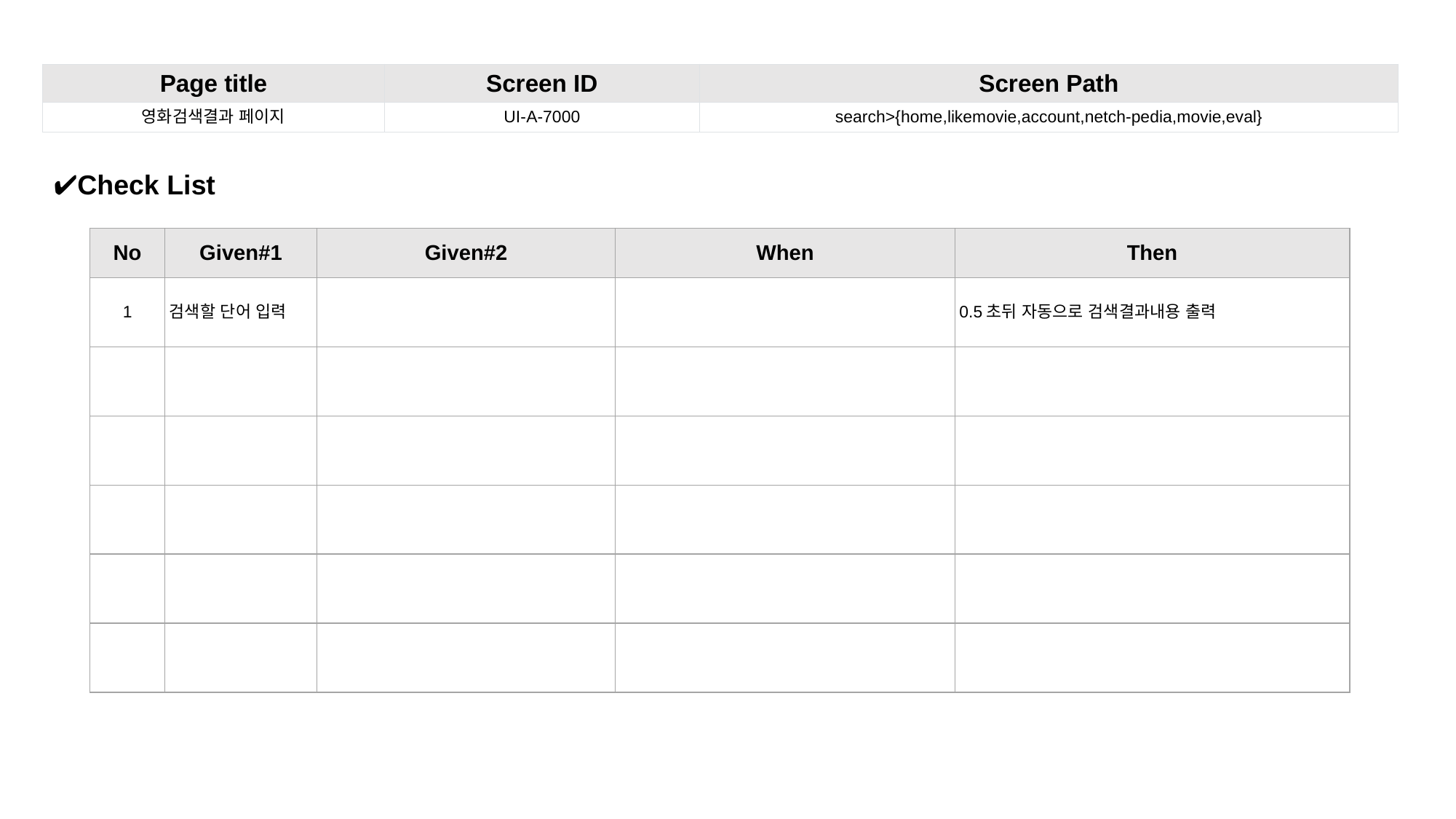

| Page title | Screen ID | Screen Path |
| --- | --- | --- |
| 영화검색결과 페이지 | UI-A-7000 | search>{home,likemovie,account,netch-pedia,movie,eval} |
✔Check List
| No | Given#1 | Given#2 | When | Then |
| --- | --- | --- | --- | --- |
| 1 | 검색할 단어 입력 |  |  | 0.5초뒤 자동으로 검색결과내용 출력 |
|  |  |  |  |  |
|  |  |  |  |  |
|  |  |  |  |  |
|  |  |  |  |  |
|  |  |  |  |  |